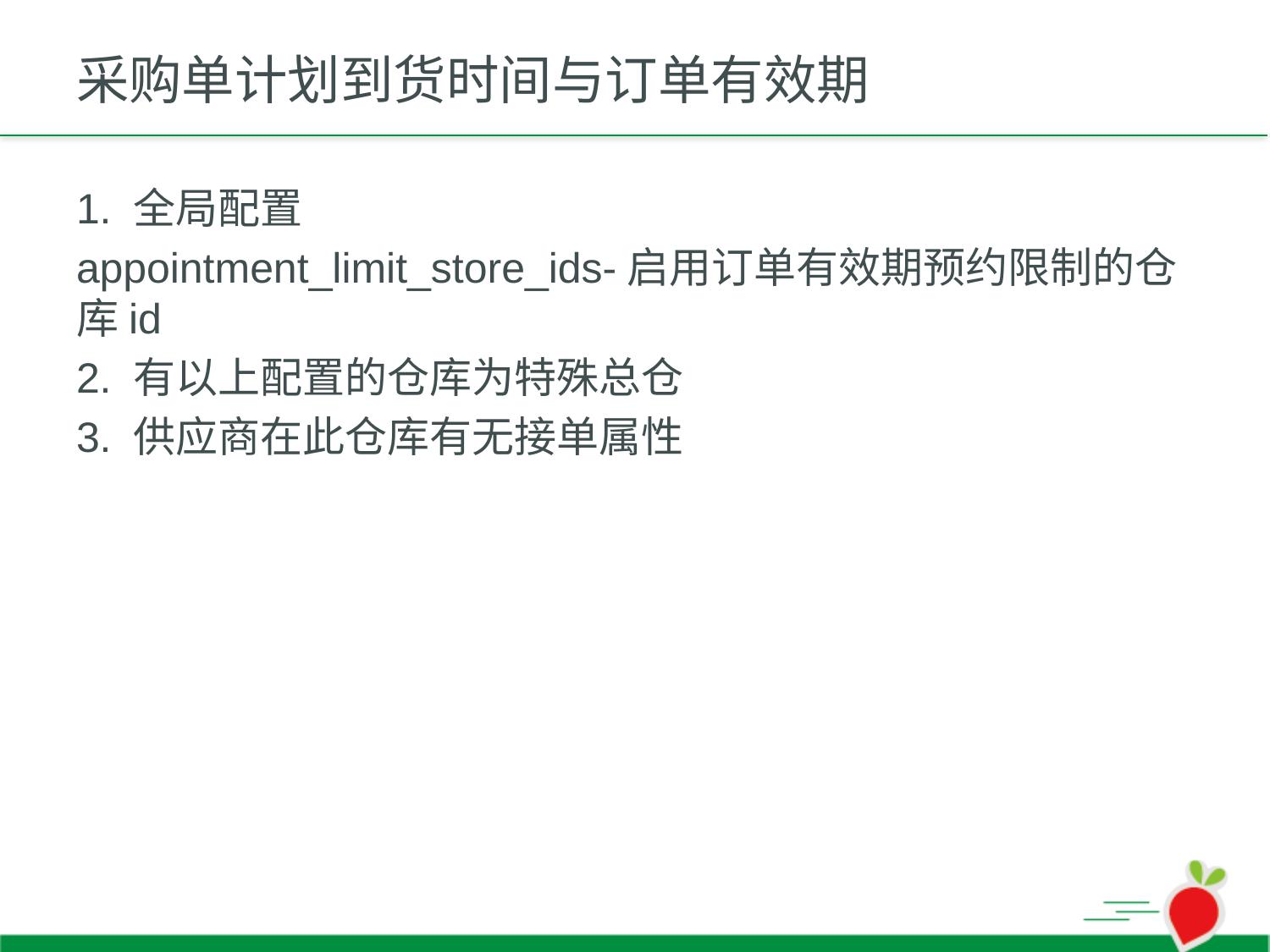

# 采购单计划到货时间与订单有效期
1. 全局配置
appointment_limit_store_ids-启用订单有效期预约限制的仓库id
2. 有以上配置的仓库为特殊总仓
3. 供应商在此仓库有无接单属性